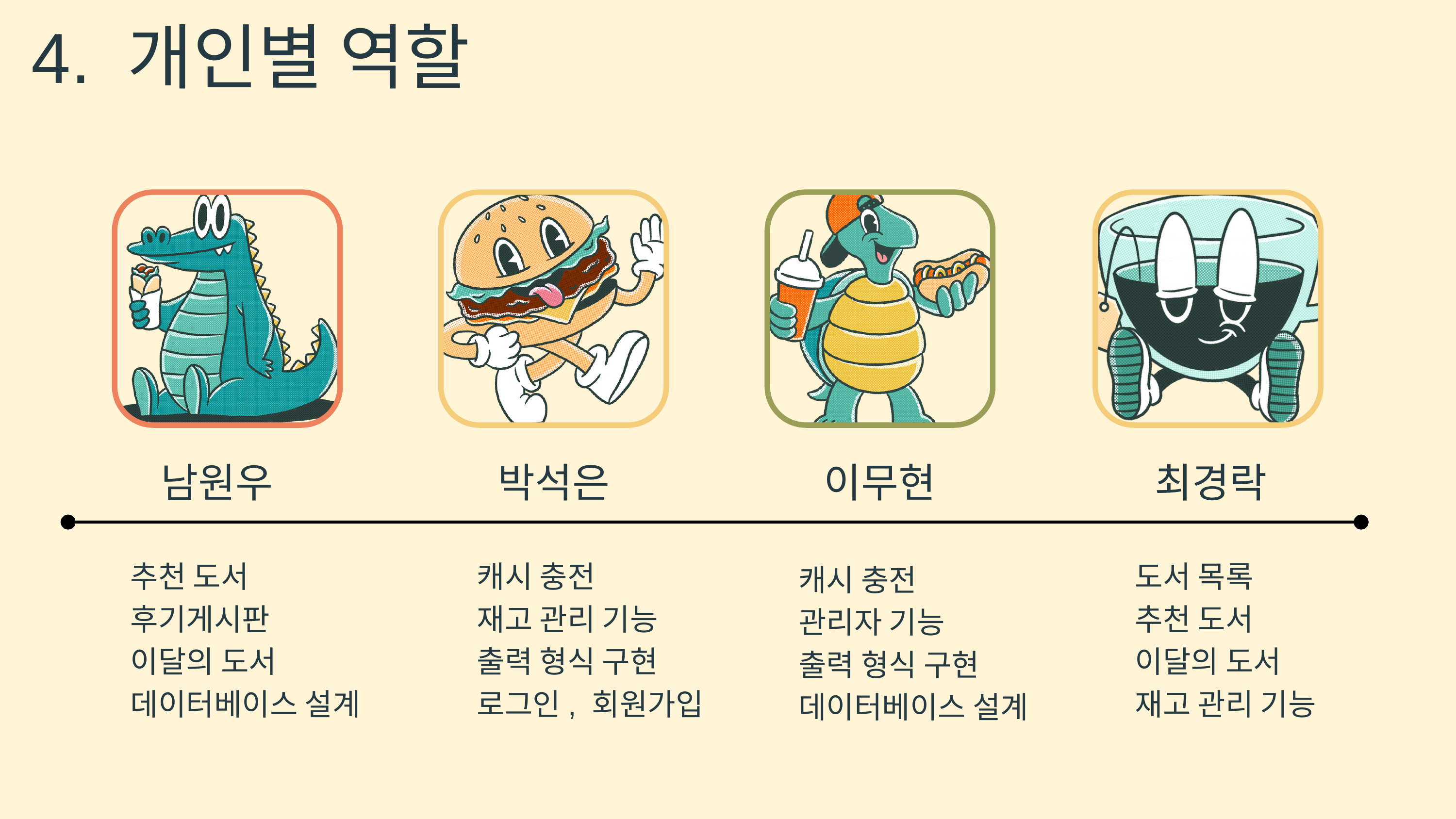

4. 개인별 역할

박석은
이무현
최경락
남원우

추천 도서
후기게시판
이달의 도서
데이터베이스 설계
캐시 충전
재고 관리 기능
출력 형식 구현
로그인, 회원가입
도서 목록
추천 도서
이달의 도서
재고 관리 기능
캐시 충전
관리자 기능
출력 형식 구현
데이터베이스 설계